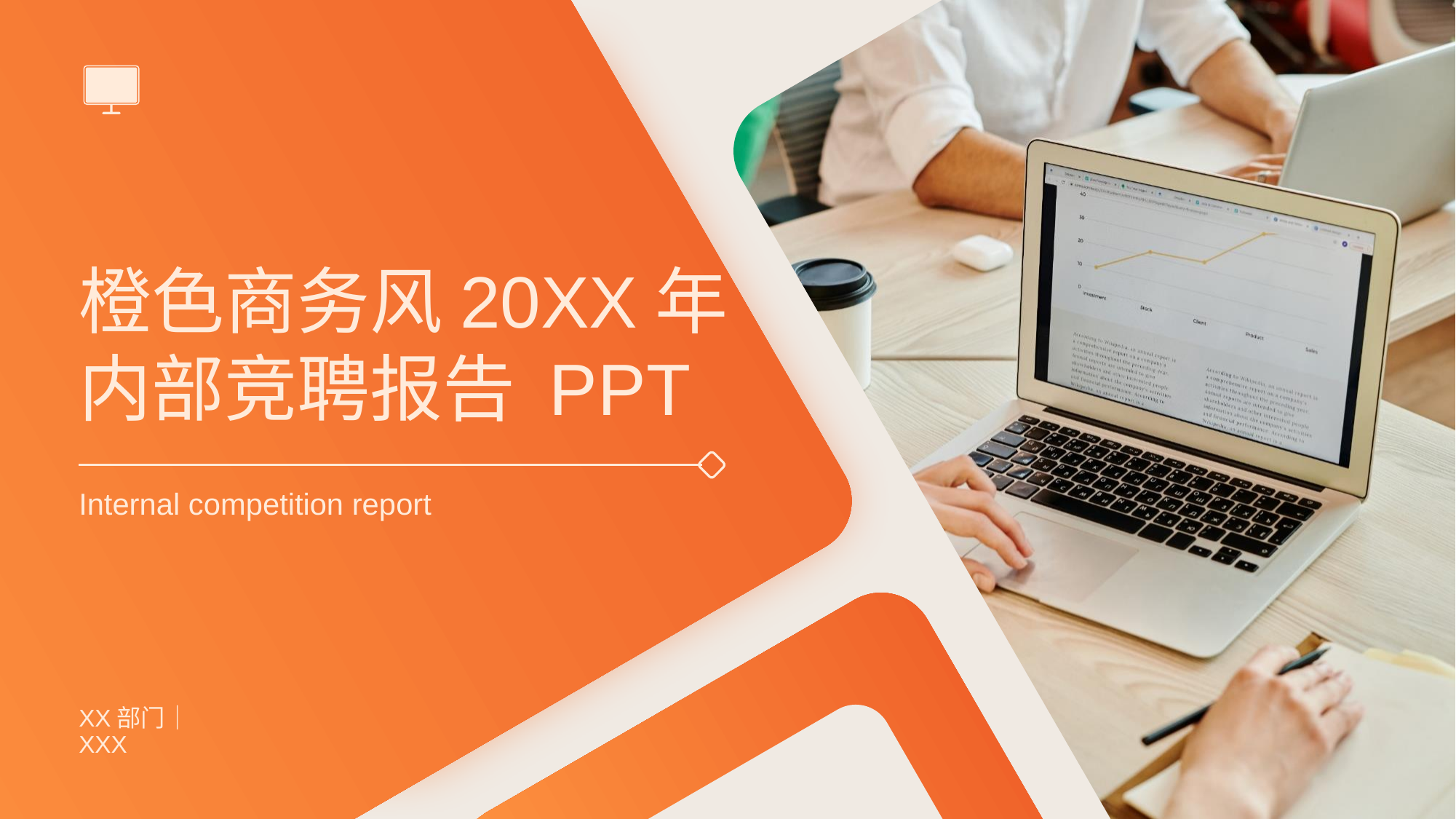

# 橙色商务风20XX年 内部竞聘报告 PPT
Internal competition report
XX部门｜XXX